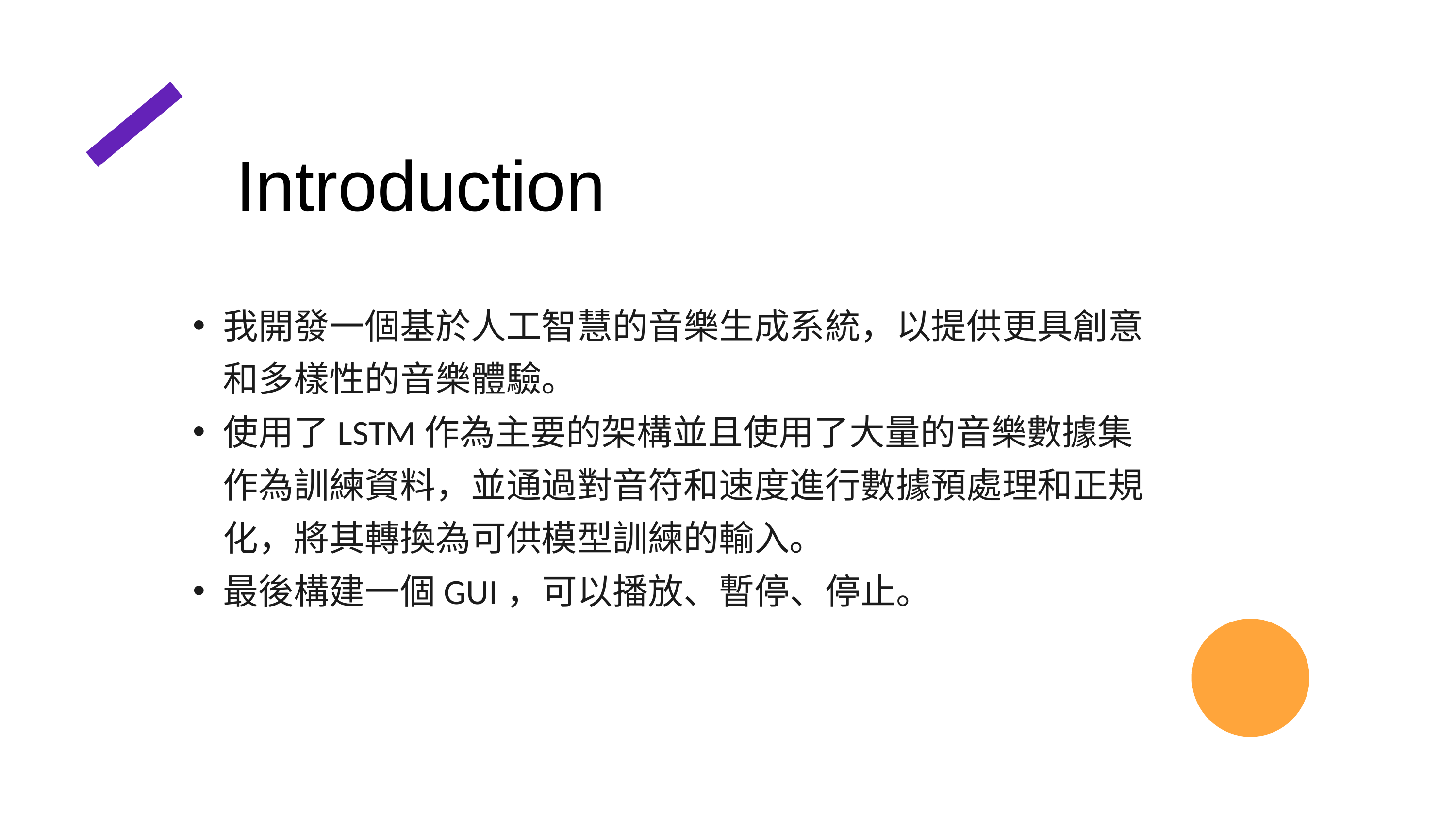

Introduction
我開發一個基於人工智慧的音樂生成系統，以提供更具創意和多樣性的音樂體驗。
使用了LSTM作為主要的架構並且使用了大量的音樂數據集作為訓練資料，並通過對音符和速度進行數據預處理和正規化，將其轉換為可供模型訓練的輸入。
最後構建一個GUI，可以播放、暫停、停止。